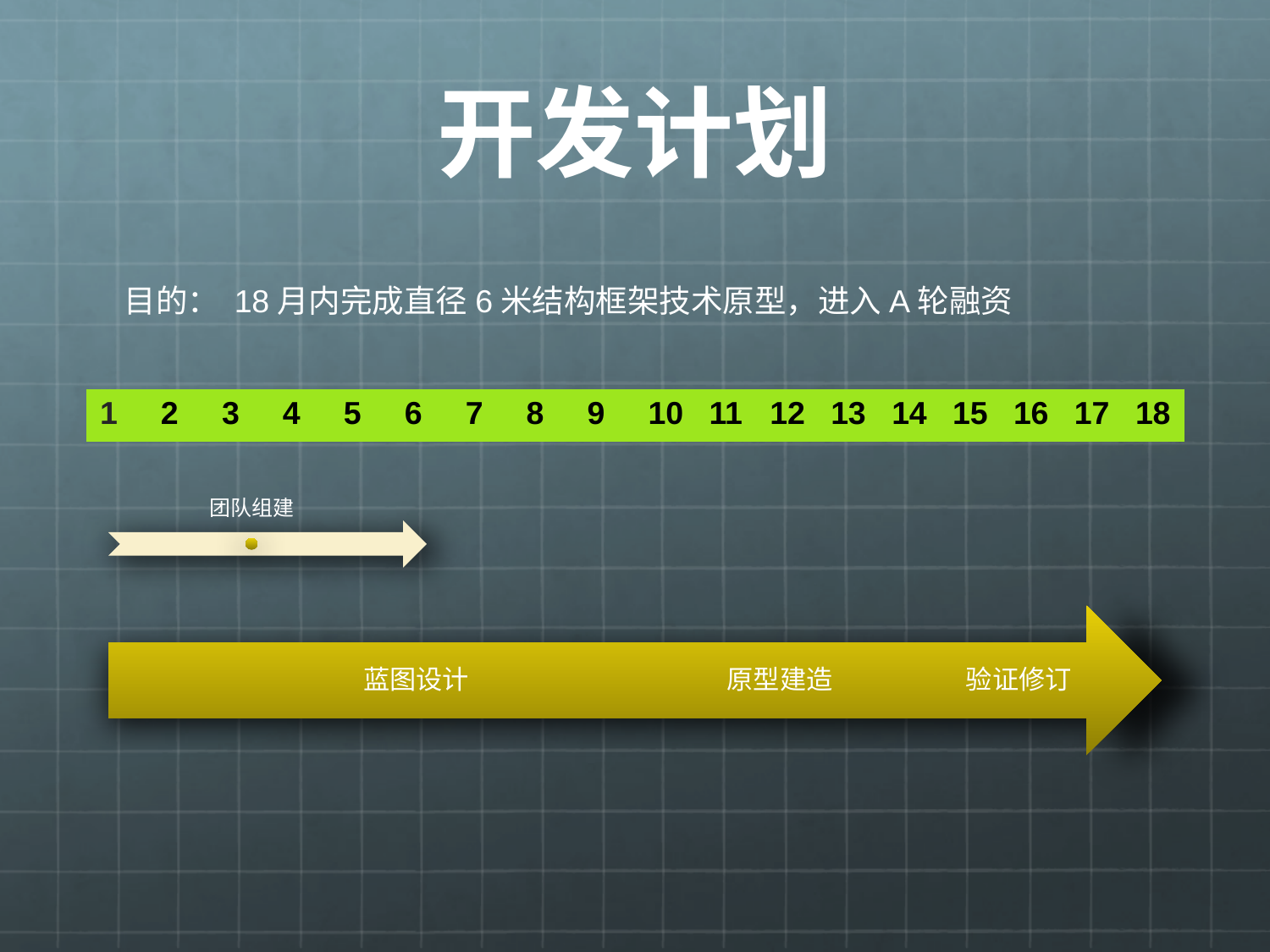

# 开发计划
目的： 18月内完成直径6米结构框架技术原型，进入A轮融资
| 1 | 2 | 3 | 4 | 5 | 6 | 7 | 8 | 9 | 10 | 11 | 12 | 13 | 14 | 15 | 16 | 17 | 18 |
| --- | --- | --- | --- | --- | --- | --- | --- | --- | --- | --- | --- | --- | --- | --- | --- | --- | --- |
团队组建
验证修订
原型建造
蓝图设计